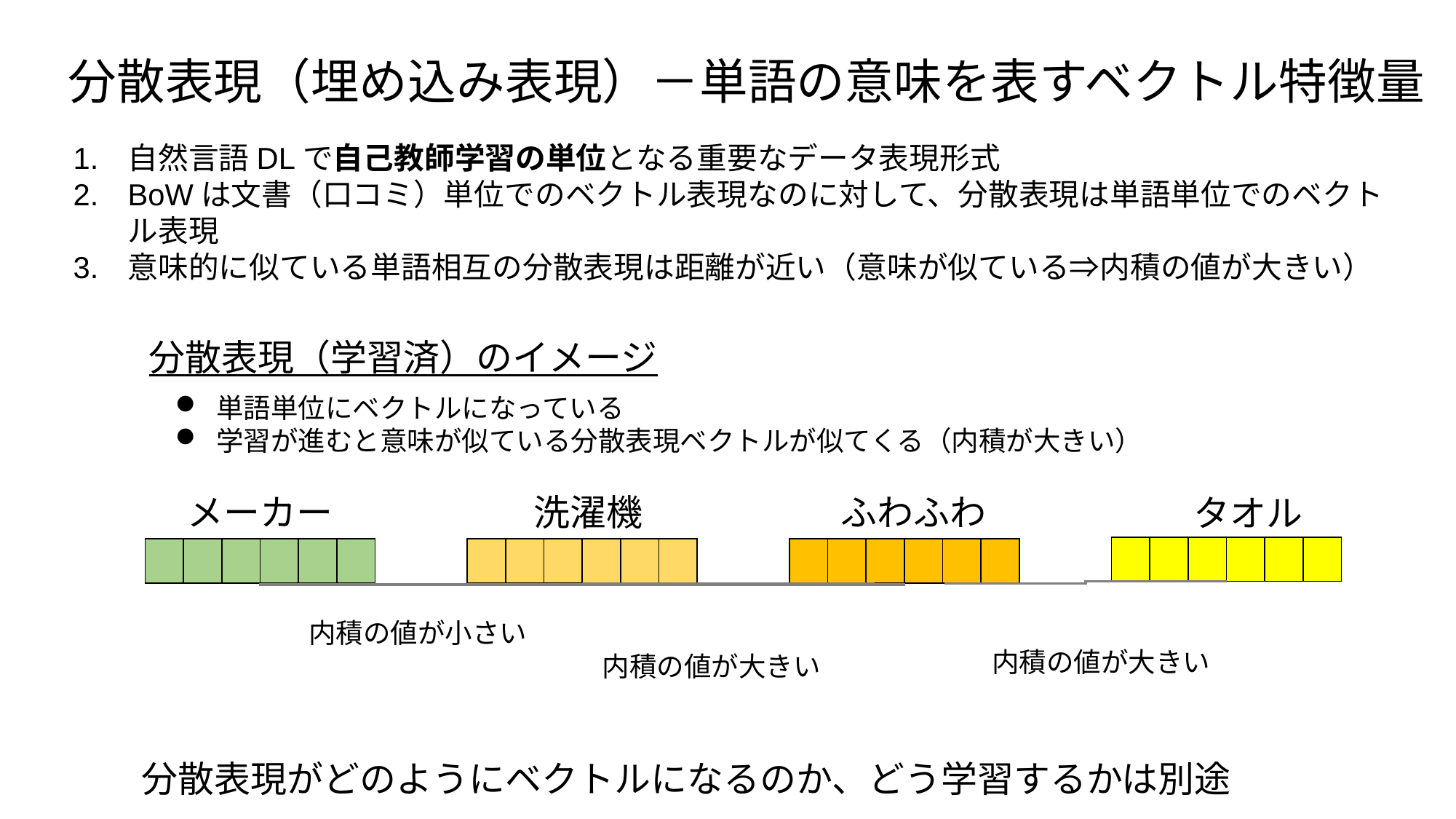

分散表現（埋め込み表現）－単語の意味を表すベクトル特徴量
自然言語DLで自己教師学習の単位となる重要なデータ表現形式
BoWは文書（口コミ）単位でのベクトル表現なのに対して、分散表現は単語単位でのベクトル表現
意味的に似ている単語相互の分散表現は距離が近い（意味が似ている⇒内積の値が大きい）
分散表現（学習済）のイメージ
単語単位にベクトルになっている
学習が進むと意味が似ている分散表現ベクトルが似てくる（内積が大きい）
ふわふわ
洗濯機
メーカー
タオル

|  |  |  |  |  |  |
| --- | --- | --- | --- | --- | --- |
|  |  |  |  |  |  |
| --- | --- | --- | --- | --- | --- |
|  |  |  |  |  |  |
| --- | --- | --- | --- | --- | --- |
|  |  |  |  |  |  |
| --- | --- | --- | --- | --- | --- |
内積の値が小さい
内積の値が大きい
内積の値が大きい
分散表現がどのようにベクトルになるのか、どう学習するかは別途